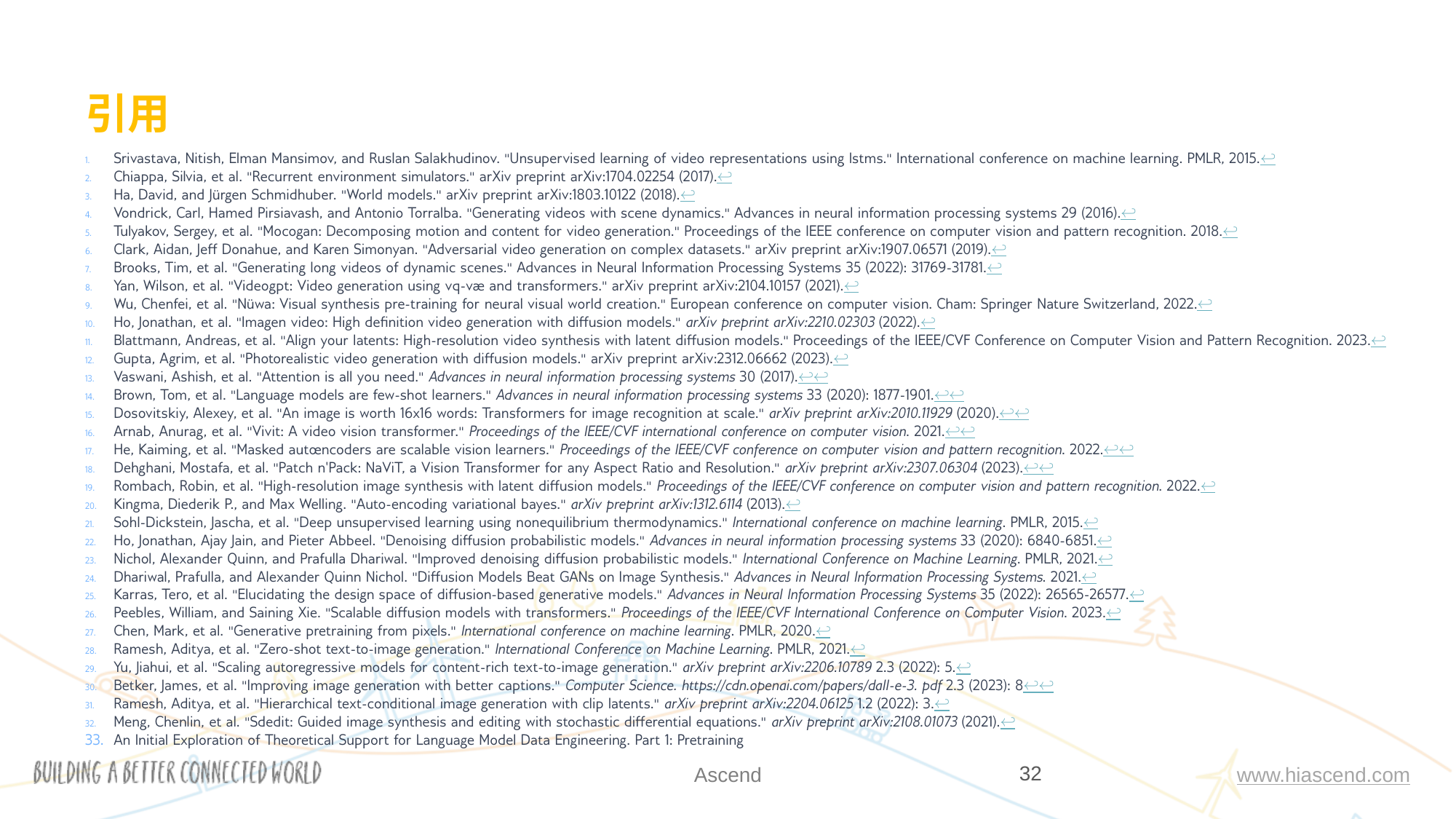

# 引用
Srivastava, Nitish, Elman Mansimov, and Ruslan Salakhudinov. "Unsupervised learning of video representations using lstms." International conference on machine learning. PMLR, 2015.↩︎
Chiappa, Silvia, et al. "Recurrent environment simulators." arXiv preprint arXiv:1704.02254 (2017).↩︎
Ha, David, and Jürgen Schmidhuber. "World models." arXiv preprint arXiv:1803.10122 (2018).↩︎
Vondrick, Carl, Hamed Pirsiavash, and Antonio Torralba. "Generating videos with scene dynamics." Advances in neural information processing systems 29 (2016).↩︎
Tulyakov, Sergey, et al. "Mocogan: Decomposing motion and content for video generation." Proceedings of the IEEE conference on computer vision and pattern recognition. 2018.↩︎
Clark, Aidan, Jeff Donahue, and Karen Simonyan. "Adversarial video generation on complex datasets." arXiv preprint arXiv:1907.06571 (2019).↩︎
Brooks, Tim, et al. "Generating long videos of dynamic scenes." Advances in Neural Information Processing Systems 35 (2022): 31769-31781.↩︎
Yan, Wilson, et al. "Videogpt: Video generation using vq-vae and transformers." arXiv preprint arXiv:2104.10157 (2021).↩︎
Wu, Chenfei, et al. "Nüwa: Visual synthesis pre-training for neural visual world creation." European conference on computer vision. Cham: Springer Nature Switzerland, 2022.↩︎
Ho, Jonathan, et al. "Imagen video: High definition video generation with diffusion models." arXiv preprint arXiv:2210.02303 (2022).↩︎
Blattmann, Andreas, et al. "Align your latents: High-resolution video synthesis with latent diffusion models." Proceedings of the IEEE/CVF Conference on Computer Vision and Pattern Recognition. 2023.↩︎
Gupta, Agrim, et al. "Photorealistic video generation with diffusion models." arXiv preprint arXiv:2312.06662 (2023).↩︎
Vaswani, Ashish, et al. "Attention is all you need." Advances in neural information processing systems 30 (2017).↩︎↩︎
Brown, Tom, et al. "Language models are few-shot learners." Advances in neural information processing systems 33 (2020): 1877-1901.↩︎↩︎
Dosovitskiy, Alexey, et al. "An image is worth 16x16 words: Transformers for image recognition at scale." arXiv preprint arXiv:2010.11929 (2020).↩︎↩︎
Arnab, Anurag, et al. "Vivit: A video vision transformer." Proceedings of the IEEE/CVF international conference on computer vision. 2021.↩︎↩︎
He, Kaiming, et al. "Masked autoencoders are scalable vision learners." Proceedings of the IEEE/CVF conference on computer vision and pattern recognition. 2022.↩︎↩︎
Dehghani, Mostafa, et al. "Patch n'Pack: NaViT, a Vision Transformer for any Aspect Ratio and Resolution." arXiv preprint arXiv:2307.06304 (2023).↩︎↩︎
Rombach, Robin, et al. "High-resolution image synthesis with latent diffusion models." Proceedings of the IEEE/CVF conference on computer vision and pattern recognition. 2022.↩︎
Kingma, Diederik P., and Max Welling. "Auto-encoding variational bayes." arXiv preprint arXiv:1312.6114 (2013).↩︎
Sohl-Dickstein, Jascha, et al. "Deep unsupervised learning using nonequilibrium thermodynamics." International conference on machine learning. PMLR, 2015.↩︎
Ho, Jonathan, Ajay Jain, and Pieter Abbeel. "Denoising diffusion probabilistic models." Advances in neural information processing systems 33 (2020): 6840-6851.↩︎
Nichol, Alexander Quinn, and Prafulla Dhariwal. "Improved denoising diffusion probabilistic models." International Conference on Machine Learning. PMLR, 2021.↩︎
Dhariwal, Prafulla, and Alexander Quinn Nichol. "Diffusion Models Beat GANs on Image Synthesis." Advances in Neural Information Processing Systems. 2021.↩︎
Karras, Tero, et al. "Elucidating the design space of diffusion-based generative models." Advances in Neural Information Processing Systems 35 (2022): 26565-26577.↩︎
Peebles, William, and Saining Xie. "Scalable diffusion models with transformers." Proceedings of the IEEE/CVF International Conference on Computer Vision. 2023.↩︎
Chen, Mark, et al. "Generative pretraining from pixels." International conference on machine learning. PMLR, 2020.↩︎
Ramesh, Aditya, et al. "Zero-shot text-to-image generation." International Conference on Machine Learning. PMLR, 2021.↩︎
Yu, Jiahui, et al. "Scaling autoregressive models for content-rich text-to-image generation." arXiv preprint arXiv:2206.10789 2.3 (2022): 5.↩︎
Betker, James, et al. "Improving image generation with better captions." Computer Science. https://cdn.openai.com/papers/dall-e-3. pdf 2.3 (2023): 8↩︎↩︎
Ramesh, Aditya, et al. "Hierarchical text-conditional image generation with clip latents." arXiv preprint arXiv:2204.06125 1.2 (2022): 3.↩︎
Meng, Chenlin, et al. "Sdedit: Guided image synthesis and editing with stochastic differential equations." arXiv preprint arXiv:2108.01073 (2021).↩︎
An Initial Exploration of Theoretical Support for Language Model Data Engineering. Part 1: Pretraining